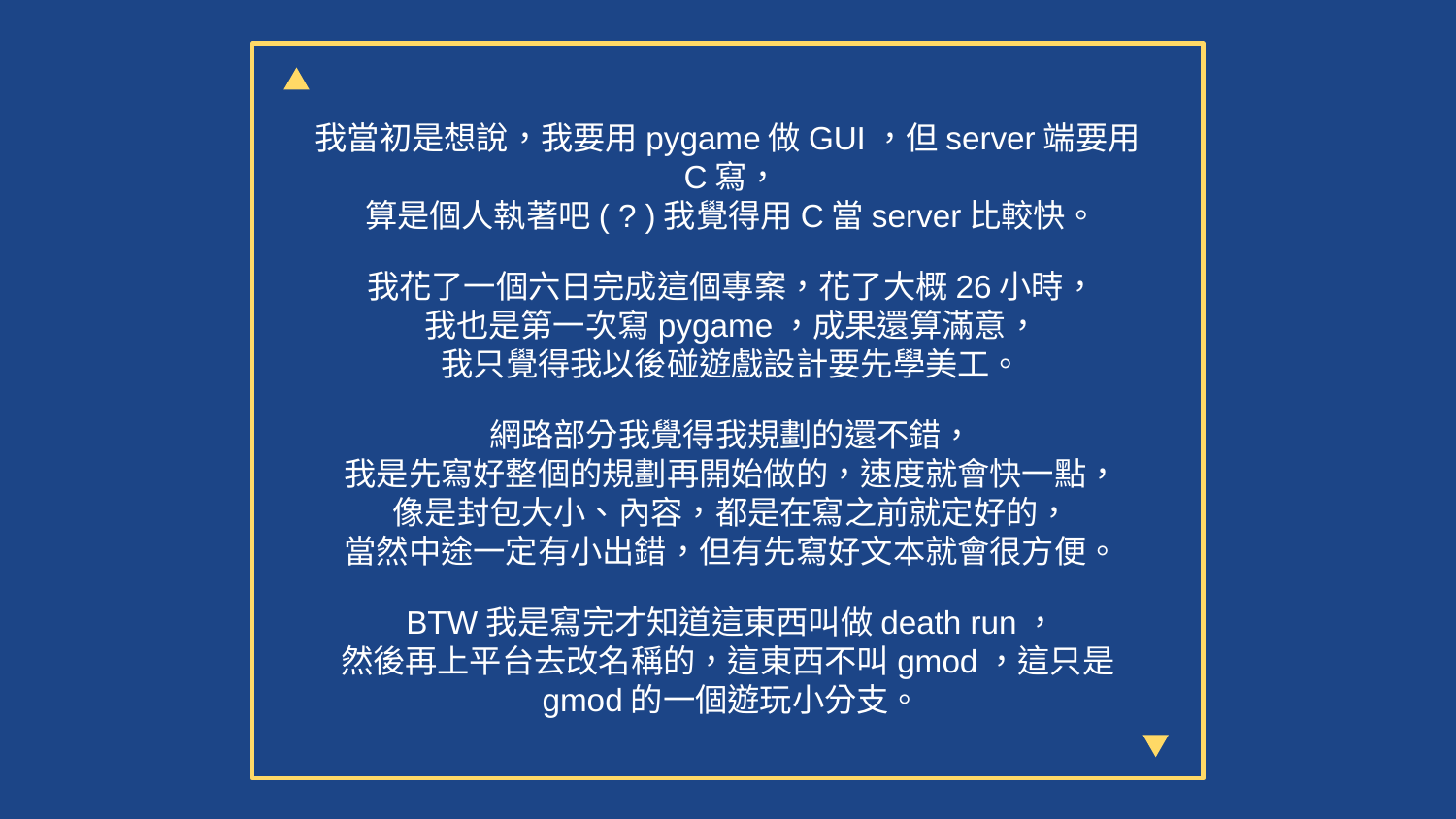

我當初是想說，我要用pygame做GUI，但server端要用C寫，
算是個人執著吧( ? )我覺得用C當server比較快。
我花了一個六日完成這個專案，花了大概26小時，
我也是第一次寫pygame，成果還算滿意，
我只覺得我以後碰遊戲設計要先學美工。
網路部分我覺得我規劃的還不錯，
我是先寫好整個的規劃再開始做的，速度就會快一點，
像是封包大小、內容，都是在寫之前就定好的，
當然中途一定有小出錯，但有先寫好文本就會很方便。
BTW我是寫完才知道這東西叫做death run，
然後再上平台去改名稱的，這東西不叫gmod，這只是gmod的一個遊玩小分支。